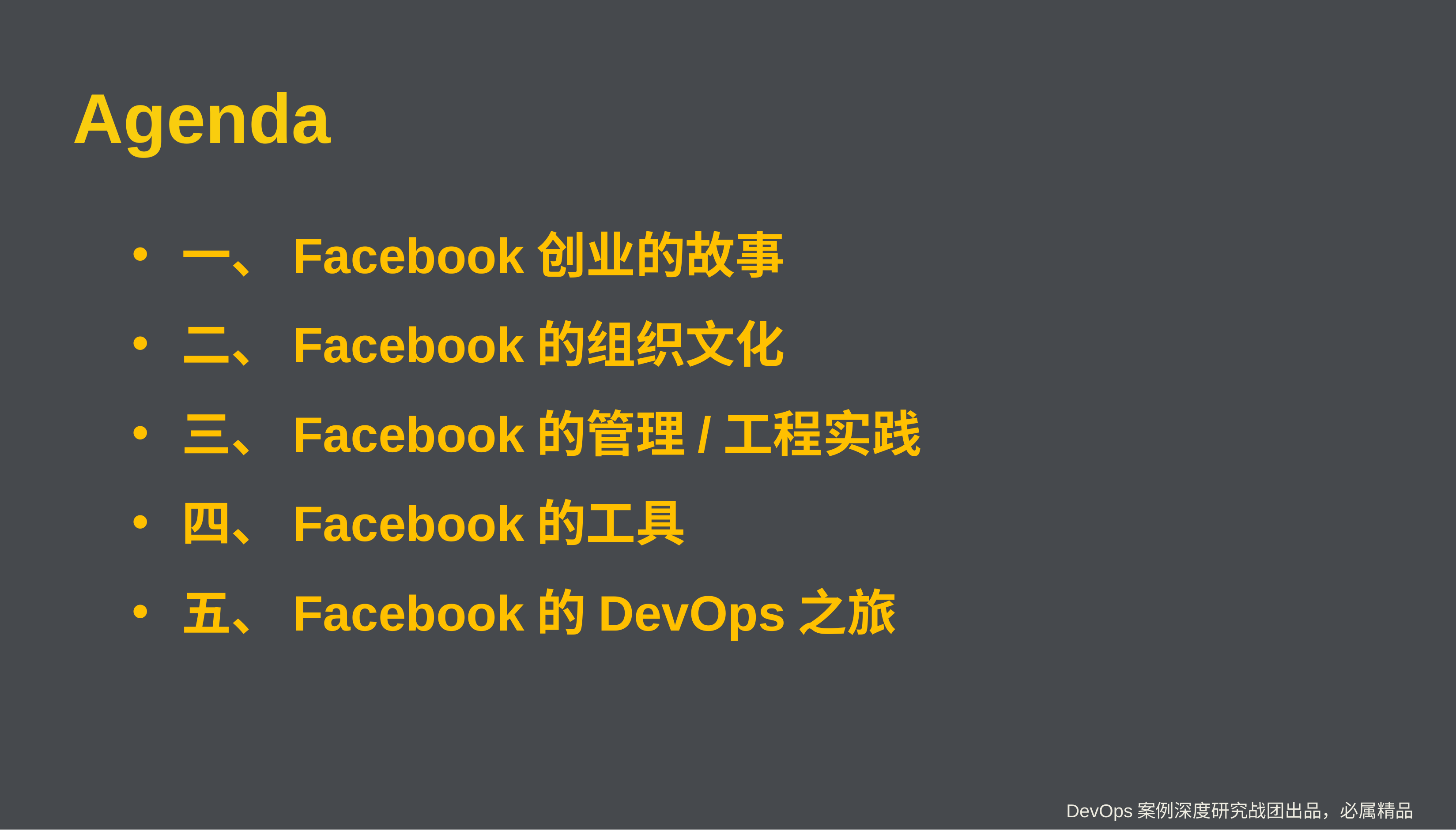

# Agenda
一、Facebook创业的故事
二、Facebook的组织文化
三、Facebook的管理/工程实践
四、Facebook的工具
五、Facebook的DevOps之旅